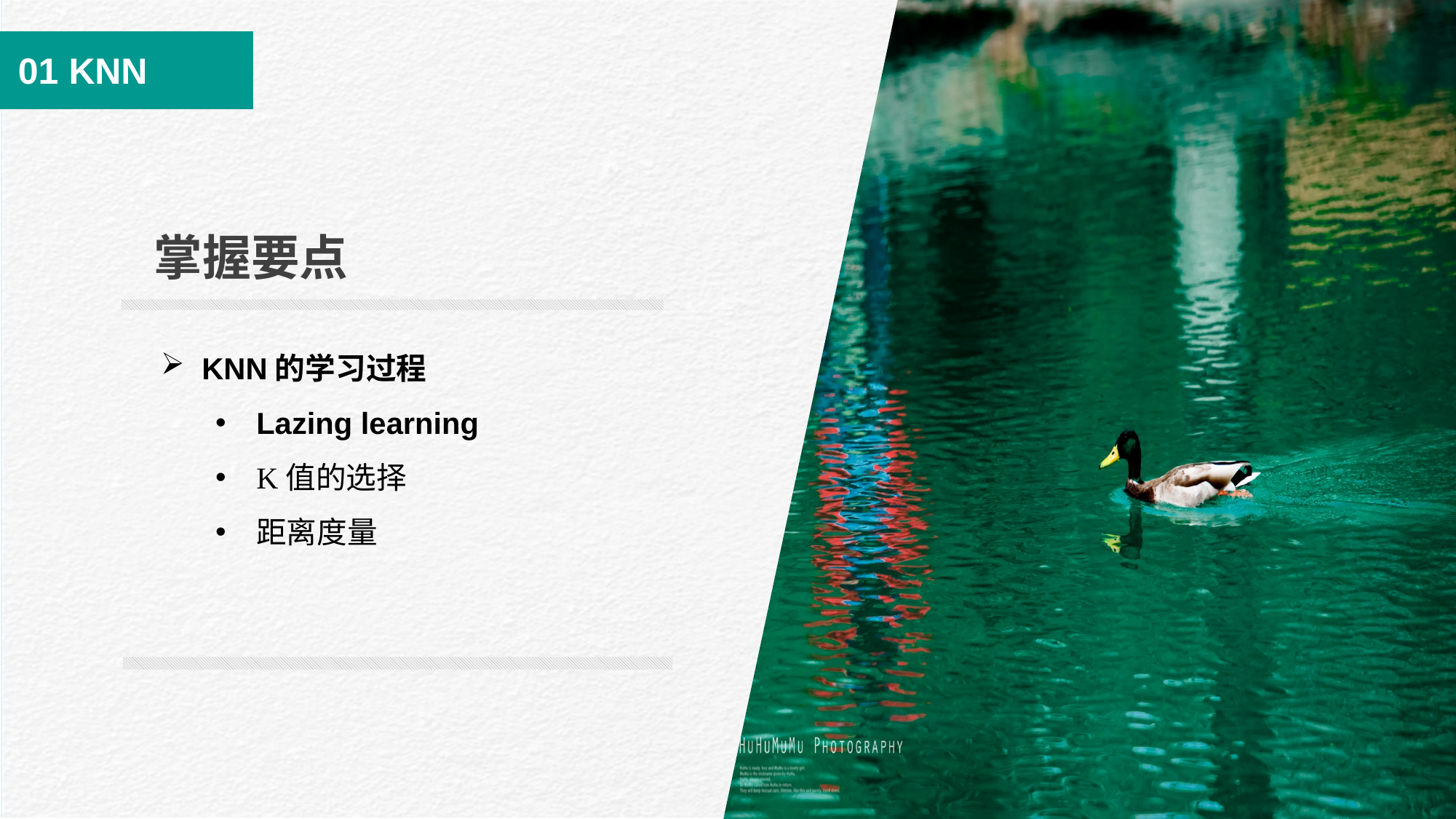

01 KNN
掌握要点

KNN的学习过程
Lazing learning
K值的选择
距离度量